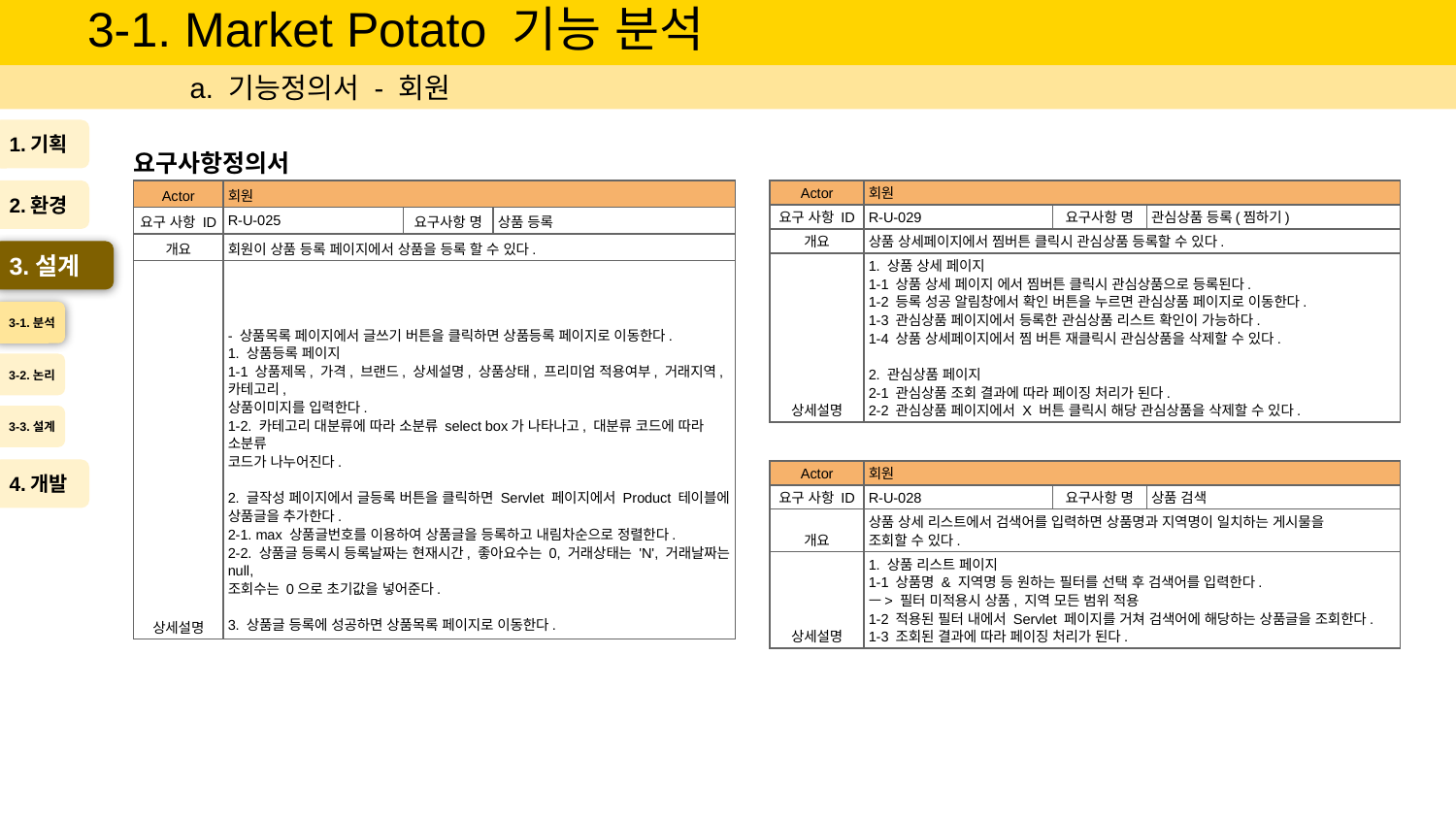

# 3-1. Market Potato 기능 분석
a. 기능정의서 - 회원
1.기획
요구사항정의서
2.환경
| Actor | 회원 |  |  |
| --- | --- | --- | --- |
| 요구 사항 ID | R-U-025 | 요구사항 명 | 상품 등록 |
| 개요 | 회원이 상품 등록 페이지에서 상품을 등록 할 수 있다. |  |  |
| 상세설명 | - 상품목록 페이지에서 글쓰기 버튼을 클릭하면 상품등록 페이지로 이동한다. 1. 상품등록 페이지 1-1 상품제목, 가격, 브랜드, 상세설명, 상품상태, 프리미엄 적용여부, 거래지역, 카테고리, 상품이미지를 입력한다. 1-2. 카테고리 대분류에 따라 소분류 select box가 나타나고, 대분류 코드에 따라 소분류 코드가 나누어진다. 2. 글작성 페이지에서 글등록 버튼을 클릭하면 Servlet 페이지에서 Product 테이블에 상품글을 추가한다. 2-1. max 상품글번호를 이용하여 상품글을 등록하고 내림차순으로 정렬한다. 2-2. 상품글 등록시 등록날짜는 현재시간, 좋아요수는 0, 거래상태는 'N', 거래날짜는 null, 조회수는 0으로 초기값을 넣어준다. 3. 상품글 등록에 성공하면 상품목록 페이지로 이동한다. |  |  |
| Actor | 회원 |  |  |
| --- | --- | --- | --- |
| 요구 사항 ID | R-U-029 | 요구사항 명 | 관심상품 등록(찜하기) |
| 개요 | 상품 상세페이지에서 찜버튼 클릭시 관심상품 등록할 수 있다. |  |  |
| 상세설명 | 1. 상품 상세 페이지 1-1 상품 상세 페이지 에서 찜버튼 클릭시 관심상품으로 등록된다. 1-2 등록 성공 알림창에서 확인 버튼을 누르면 관심상품 페이지로 이동한다. 1-3 관심상품 페이지에서 등록한 관심상품 리스트 확인이 가능하다. 1-4 상품 상세페이지에서 찜 버튼 재클릭시 관심상품을 삭제할 수 있다. 2. 관심상품 페이지 2-1 관심상품 조회 결과에 따라 페이징 처리가 된다. 2-2 관심상품 페이지에서 X 버튼 클릭시 해당 관심상품을 삭제할 수 있다. |  |  |
3.설계
3-1.분석
3-2.논리
3-3.설계
4.개발
| Actor | 회원 |  |  |
| --- | --- | --- | --- |
| 요구 사항 ID | R-U-028 | 요구사항 명 | 상품 검색 |
| 개요 | 상품 상세 리스트에서 검색어를 입력하면 상품명과 지역명이 일치하는 게시물을 조회할 수 있다. |  |  |
| 상세설명 | 1. 상품 리스트 페이지 1-1 상품명 & 지역명 등 원하는 필터를 선택 후 검색어를 입력한다. ㅡ> 필터 미적용시 상품, 지역 모든 범위 적용 1-2 적용된 필터 내에서 Servlet 페이지를 거쳐 검색어에 해당하는 상품글을 조회한다. 1-3 조회된 결과에 따라 페이징 처리가 된다. |  |  |